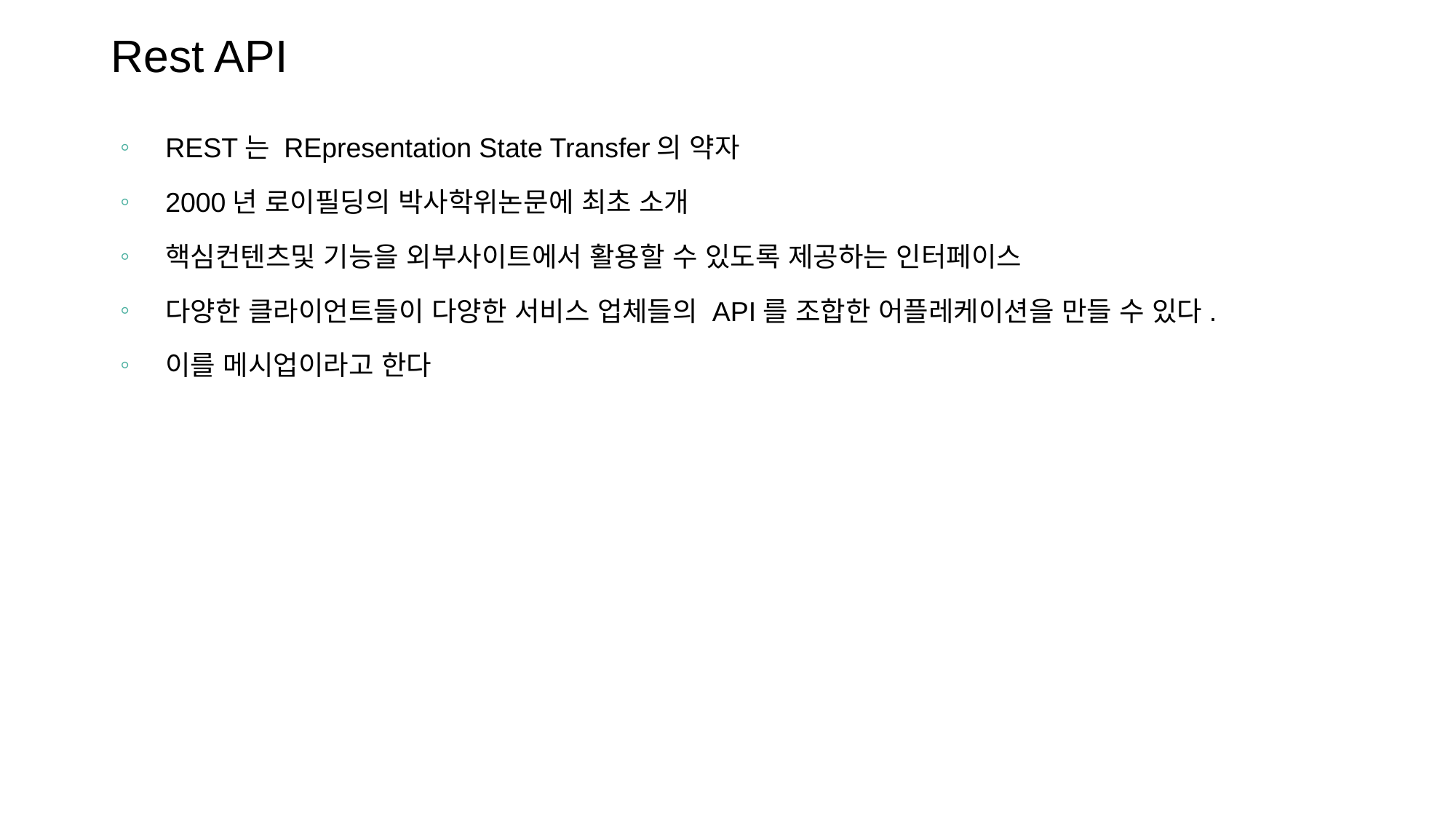

# Rest API
REST는 REpresentation State Transfer의 약자
2000년 로이필딩의 박사학위논문에 최초 소개
핵심컨텐츠및 기능을 외부사이트에서 활용할 수 있도록 제공하는 인터페이스
다양한 클라이언트들이 다양한 서비스 업체들의 API를 조합한 어플레케이션을 만들 수 있다.
이를 메시업이라고 한다